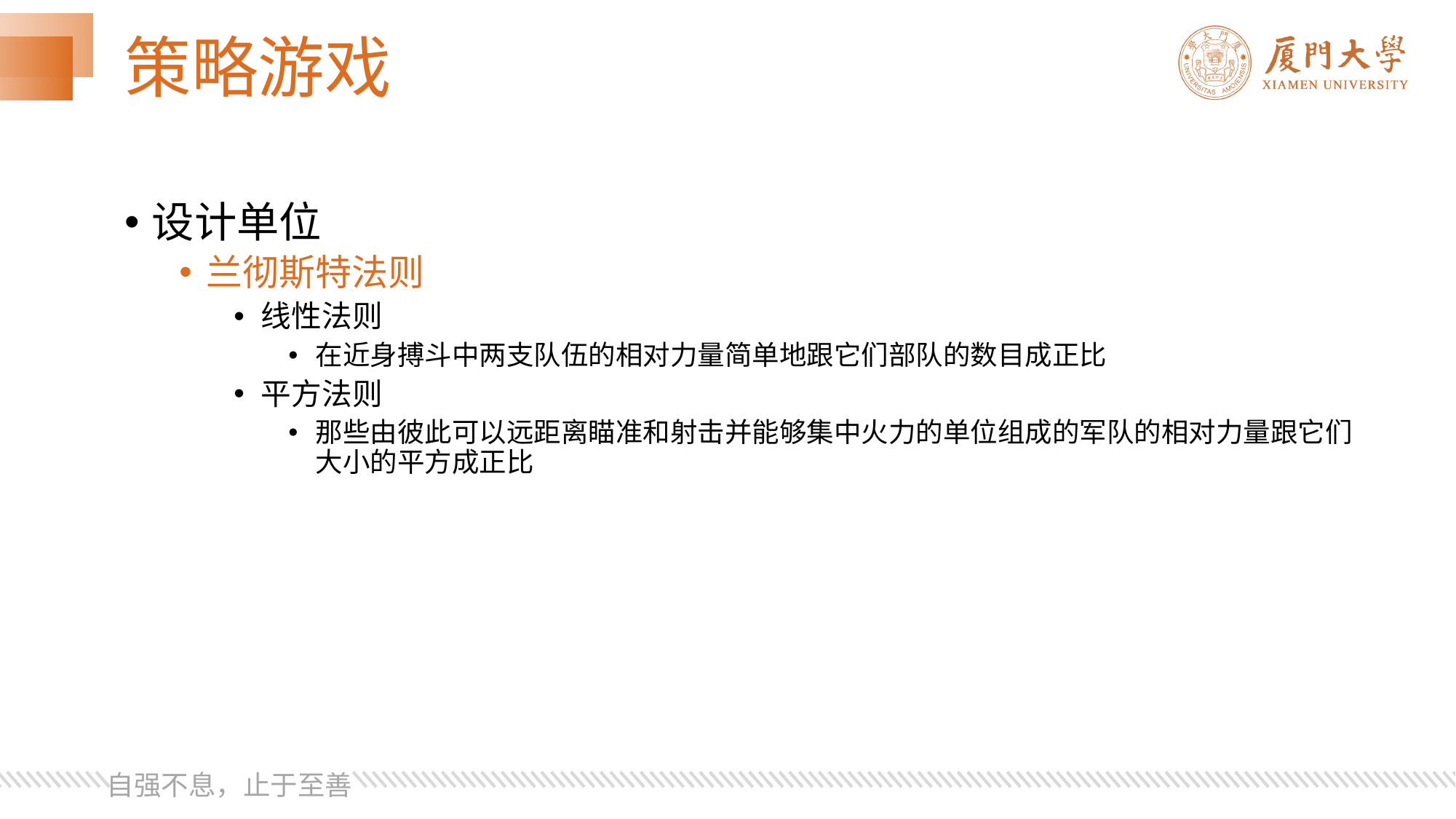

# 策略游戏
设计单位
兰彻斯特法则
线性法则
在近身搏斗中两支队伍的相对力量简单地跟它们部队的数目成正比
平方法则
那些由彼此可以远距离瞄准和射击并能够集中火力的单位组成的军队的相对力量跟它们大小的平方成正比